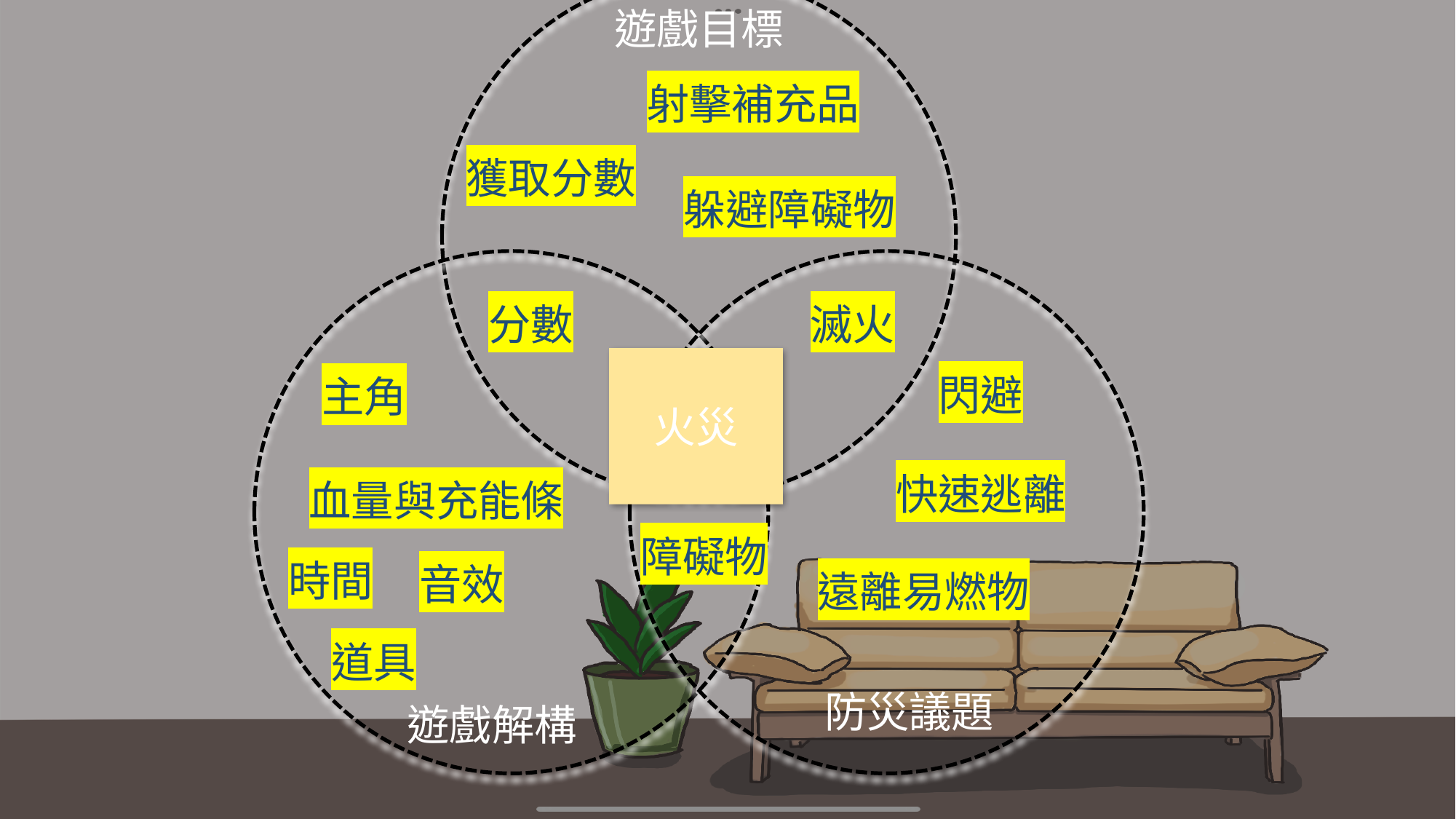

遊戲目標
射擊補充品
獲取分數
躲避障礙物
獲取分數

分數
滅火
火災
閃避
主角
防災議題
快速逃離
血量與充能條
遊戲目標
障礙物
時間
音效
遠離易燃物
遊戲解構
道具
防災議題
滅火
遊戲解構
躲避障礙